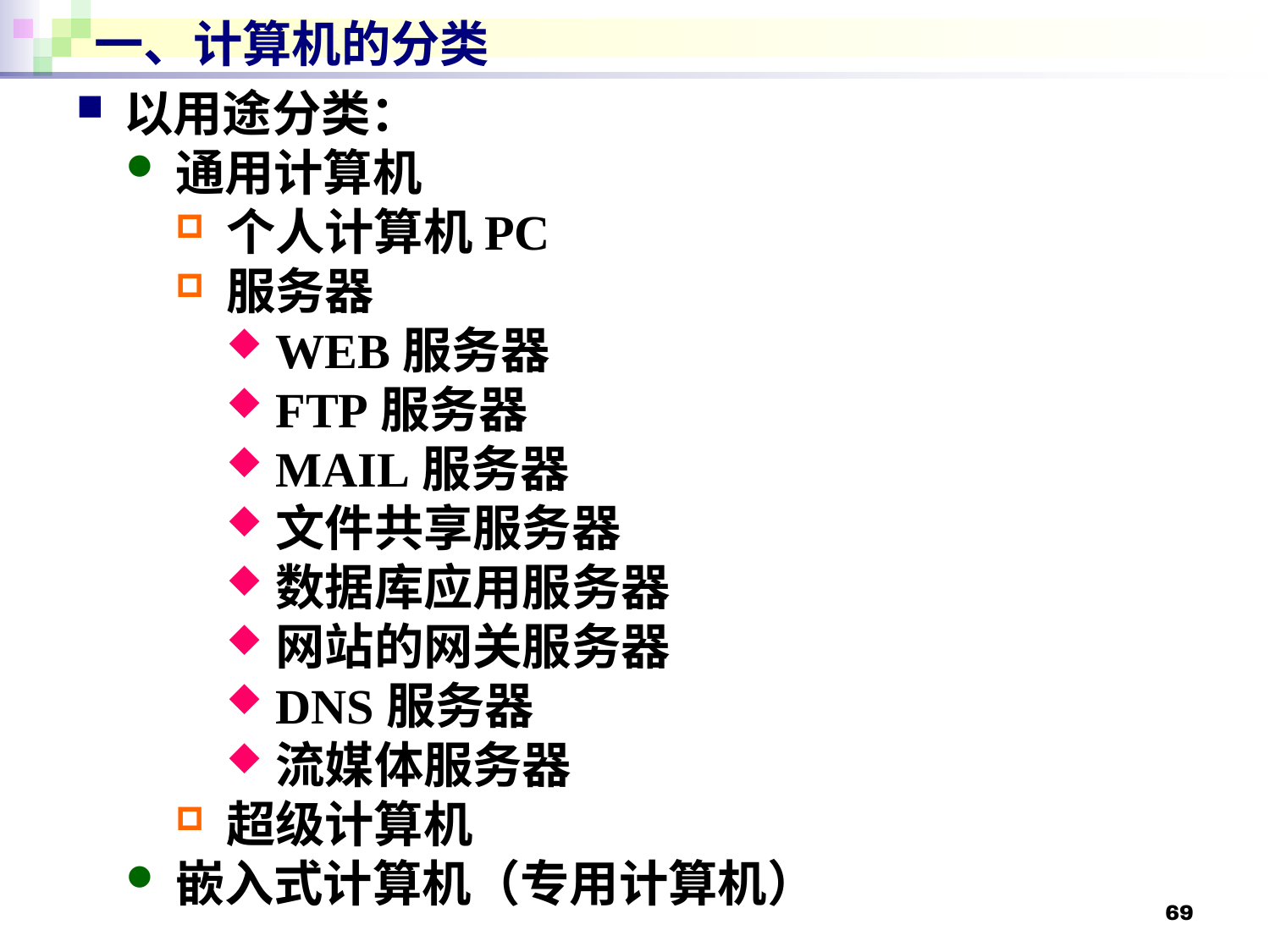

# 一、计算机的分类
以用途分类：
通用计算机
个人计算机PC
服务器
WEB服务器
FTP服务器
MAIL服务器
文件共享服务器
数据库应用服务器
网站的网关服务器
DNS服务器
流媒体服务器
超级计算机
嵌入式计算机（专用计算机）
69